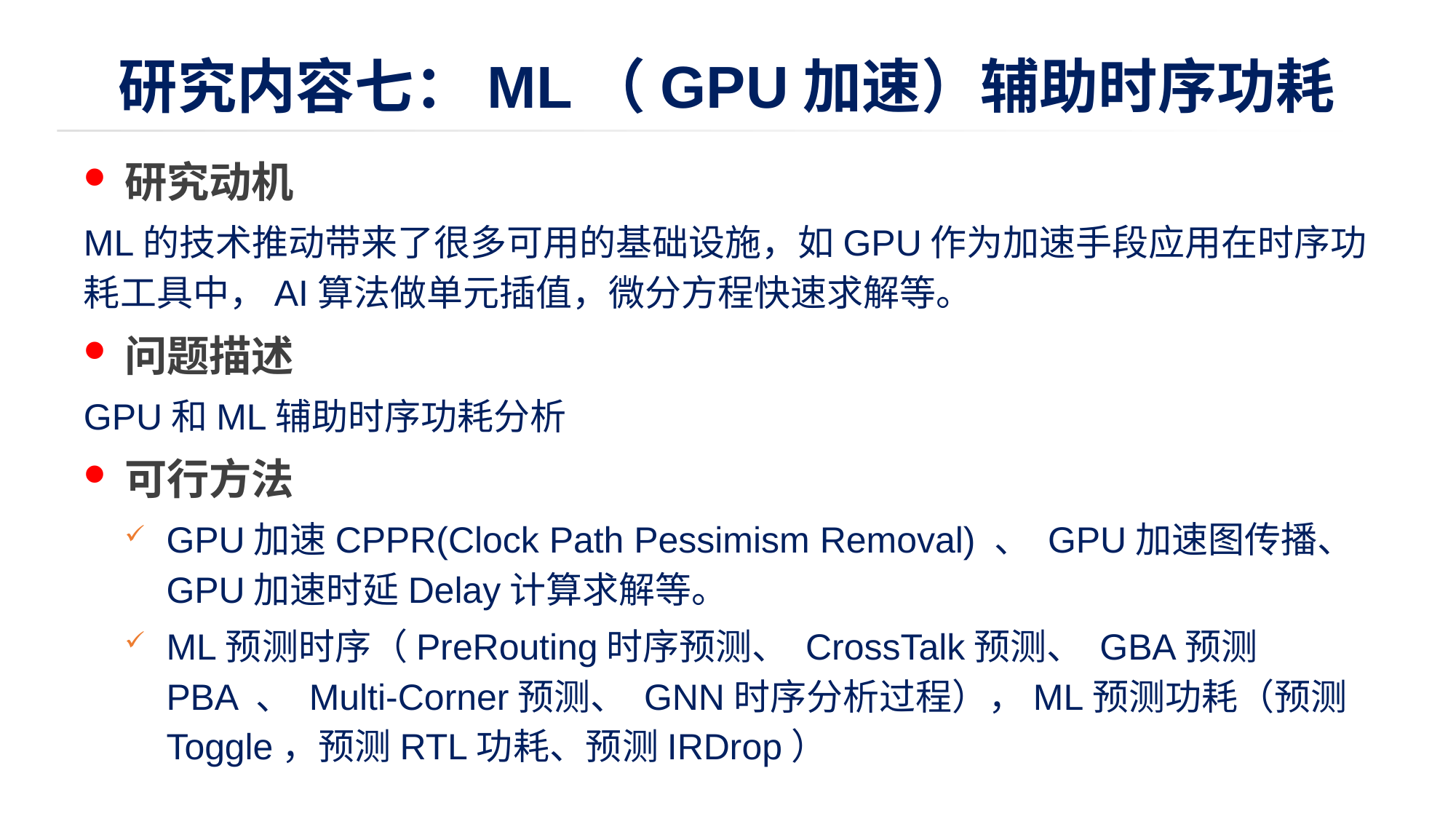

# 研究内容七：ML（GPU加速）辅助时序功耗
研究动机
ML的技术推动带来了很多可用的基础设施，如GPU作为加速手段应用在时序功耗工具中，AI算法做单元插值，微分方程快速求解等。
问题描述
GPU和ML辅助时序功耗分析
可行方法
GPU加速CPPR(Clock Path Pessimism Removal) 、 GPU加速图传播、 GPU加速时延Delay计算求解等。
ML预测时序（PreRouting时序预测、 CrossTalk预测、 GBA预测PBA 、 Multi-Corner预测、 GNN时序分析过程），ML预测功耗（预测Toggle，预测RTL功耗、预测IRDrop）